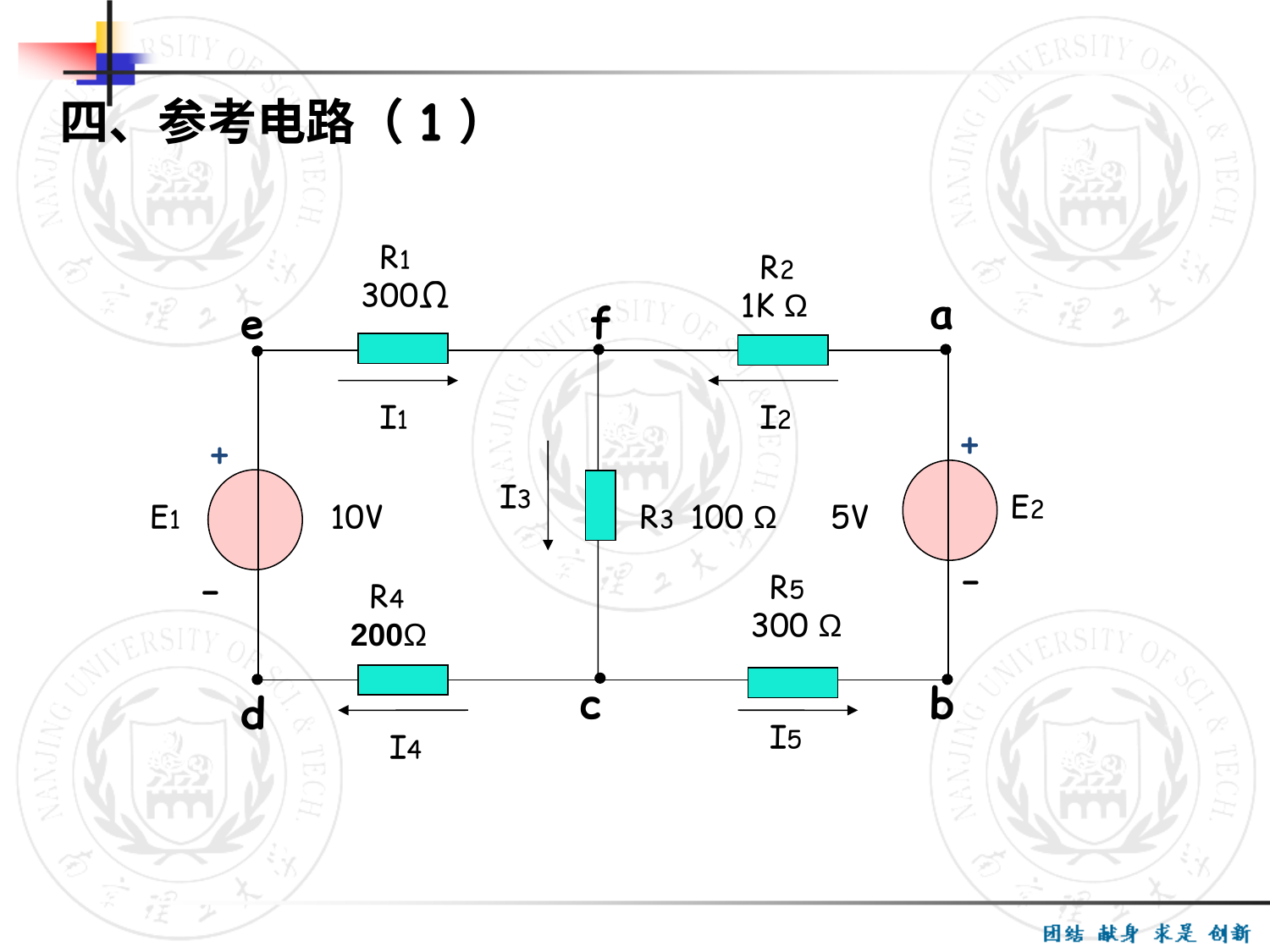

四、参考电路（1）

  R1 300Ω
  R2 1K Ω

a
e
f

  I1
  I2

+
+

  I3

 E2
  E1
10V
  R3
5V
100 Ω
-
-
  R5 300 Ω
  R4 200Ω

c
b

d

  I5
  I4